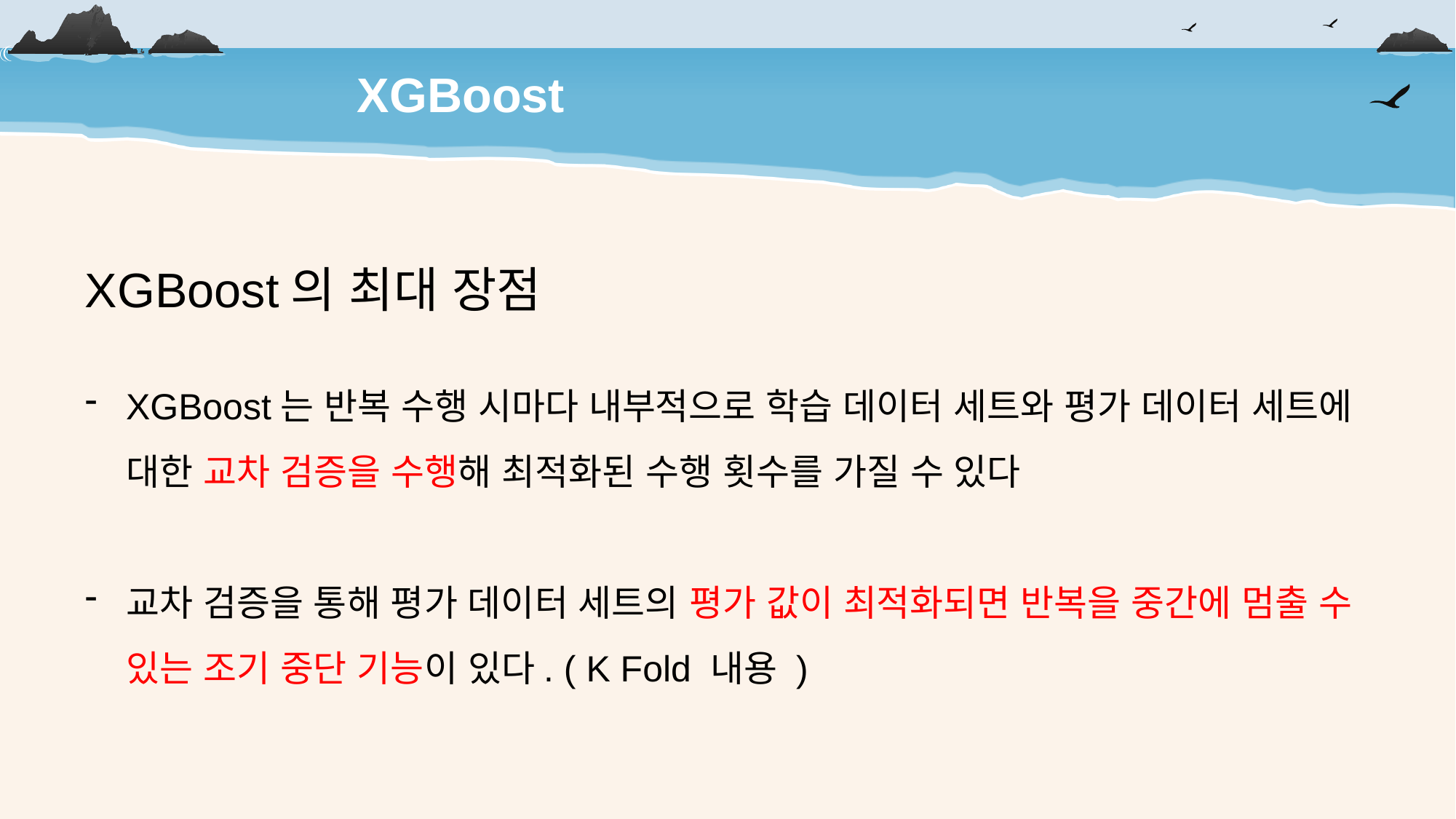

XGBoost
XGBoost의 최대 장점

XGBoost는 반복 수행 시마다 내부적으로 학습 데이터 세트와 평가 데이터 세트에 대한 교차 검증을 수행해 최적화된 수행 횟수를 가질 수 있다

교차 검증을 통해 평가 데이터 세트의 평가 값이 최적화되면 반복을 중간에 멈출 수 있는 조기 중단 기능이 있다. ( K Fold 내용 )